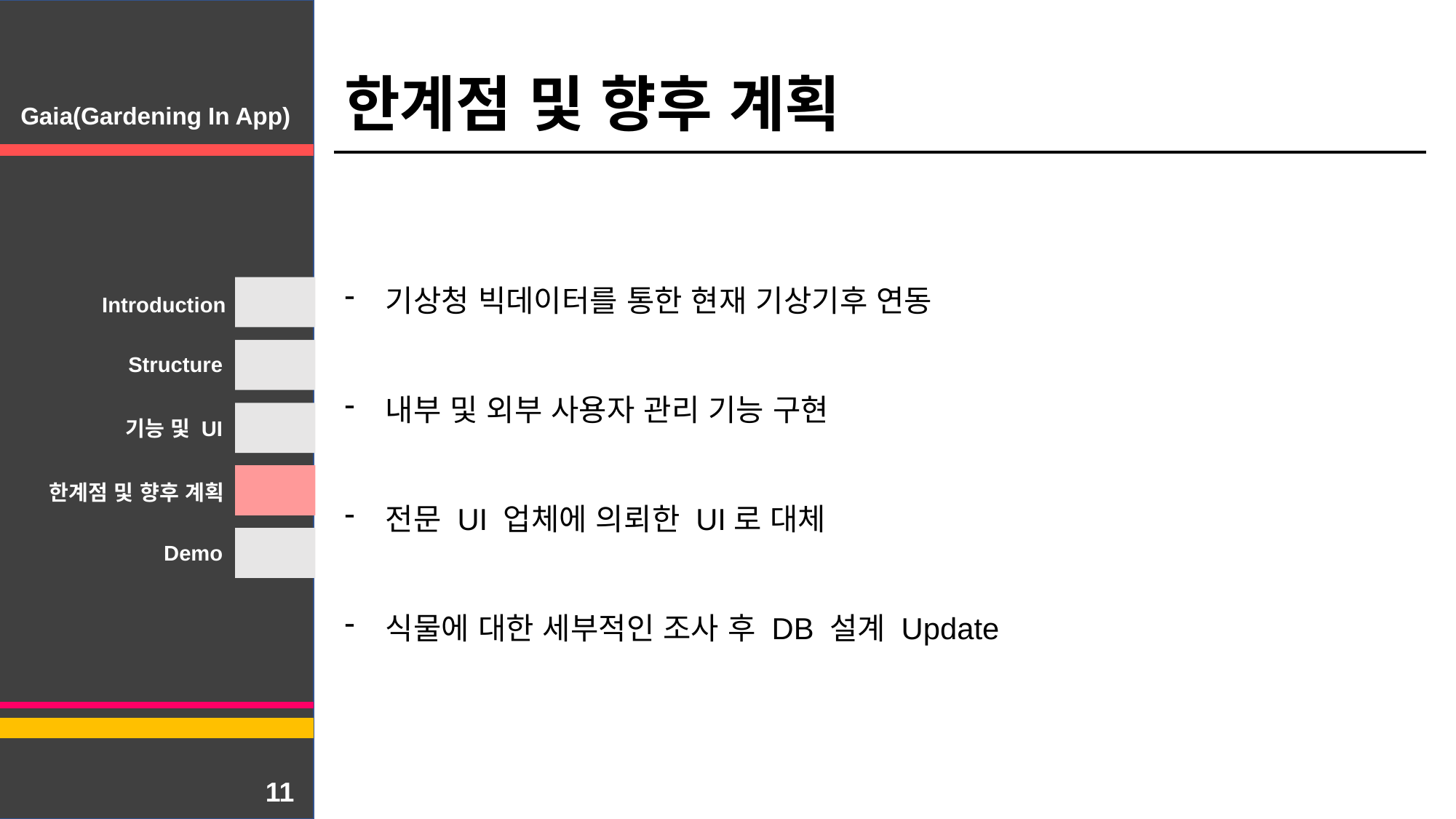

한계점 및 향후 계획
Gaia(Gardening In App)
기상청 빅데이터를 통한 현재 기상기후 연동

내부 및 외부 사용자 관리 기능 구현

전문 UI 업체에 의뢰한 UI로 대체

식물에 대한 세부적인 조사 후 DB 설계 Update

Introduction

Structure

기능 및 UI

한계점 및 향후 계획

Demo
11